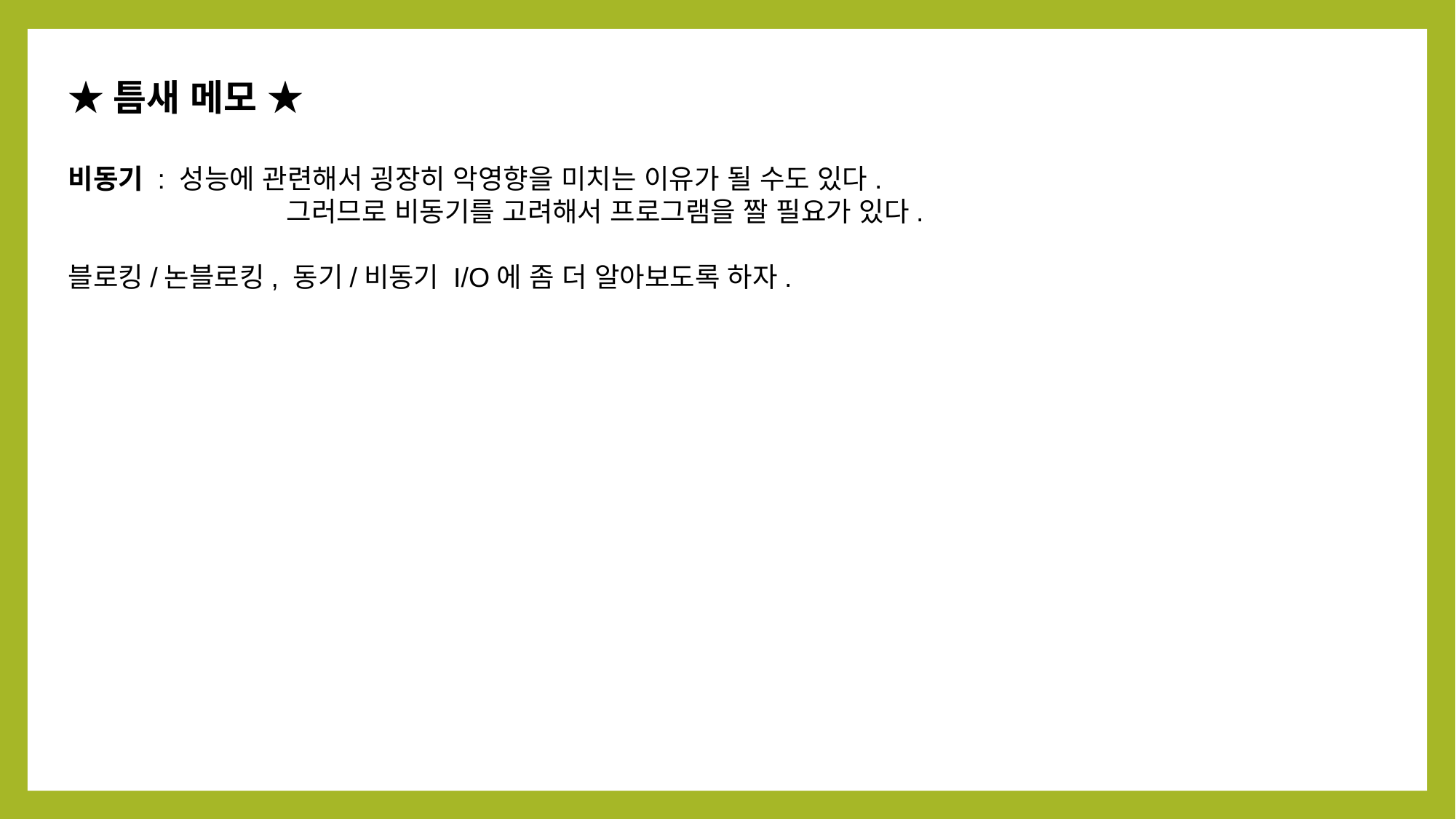

★틈새 메모 ★

비동기 : 성능에 관련해서 굉장히 악영향을 미치는 이유가 될 수도 있다.
		그러므로 비동기를 고려해서 프로그램을 짤 필요가 있다.

블로킹/논블로킹, 동기/비동기 I/O에 좀 더 알아보도록 하자.